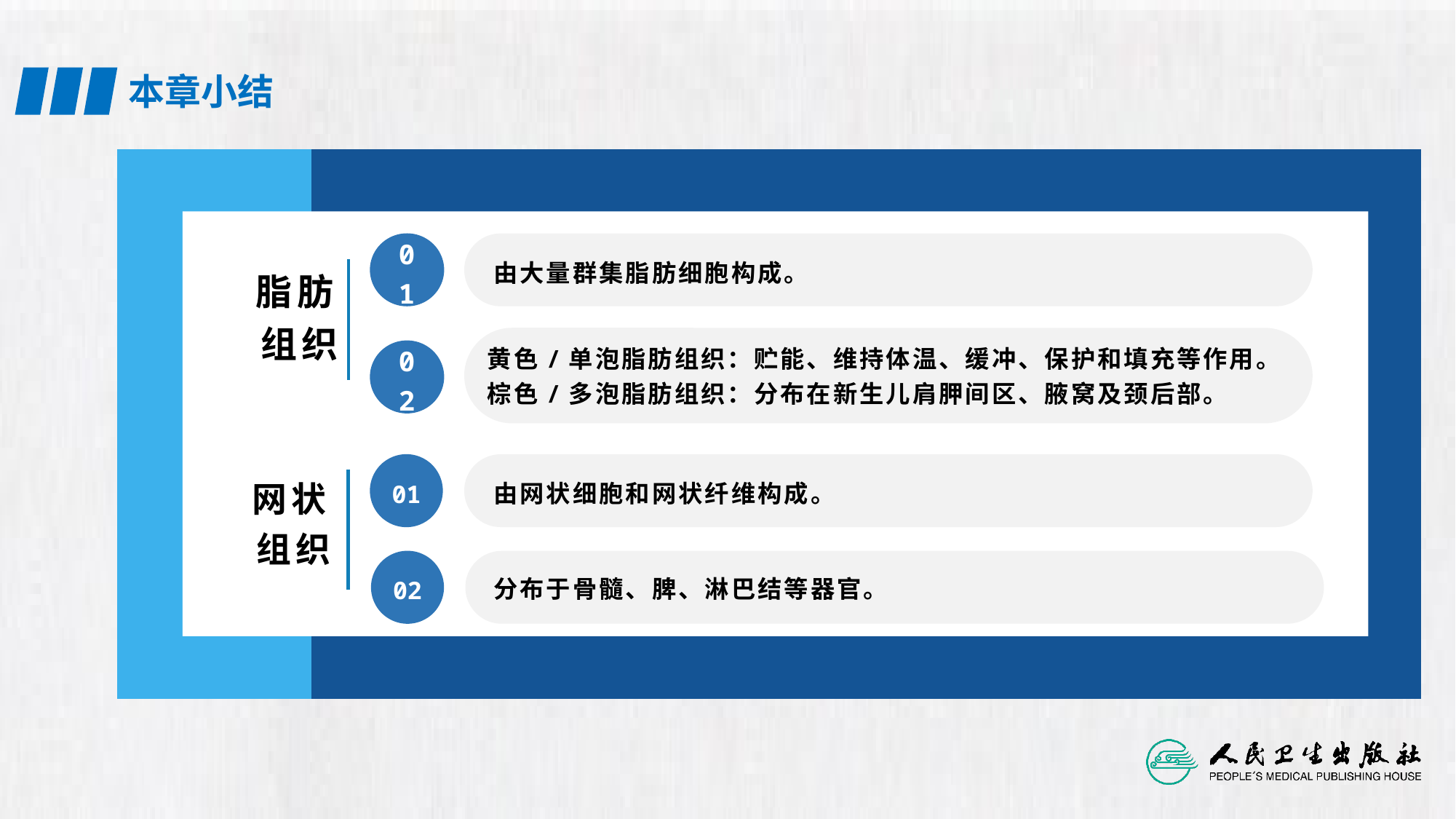

由大量群集脂肪细胞构成。
01
脂肪组织
黄色/单泡脂肪组织：贮能、维持体温、缓冲、保护和填充等作用。
棕色/多泡脂肪组织：分布在新生儿肩胛间区、腋窝及颈后部。

02

由网状细胞和网状纤维构成。
01
网状组织
03

02
分布于骨髓、脾、淋巴结等器官。